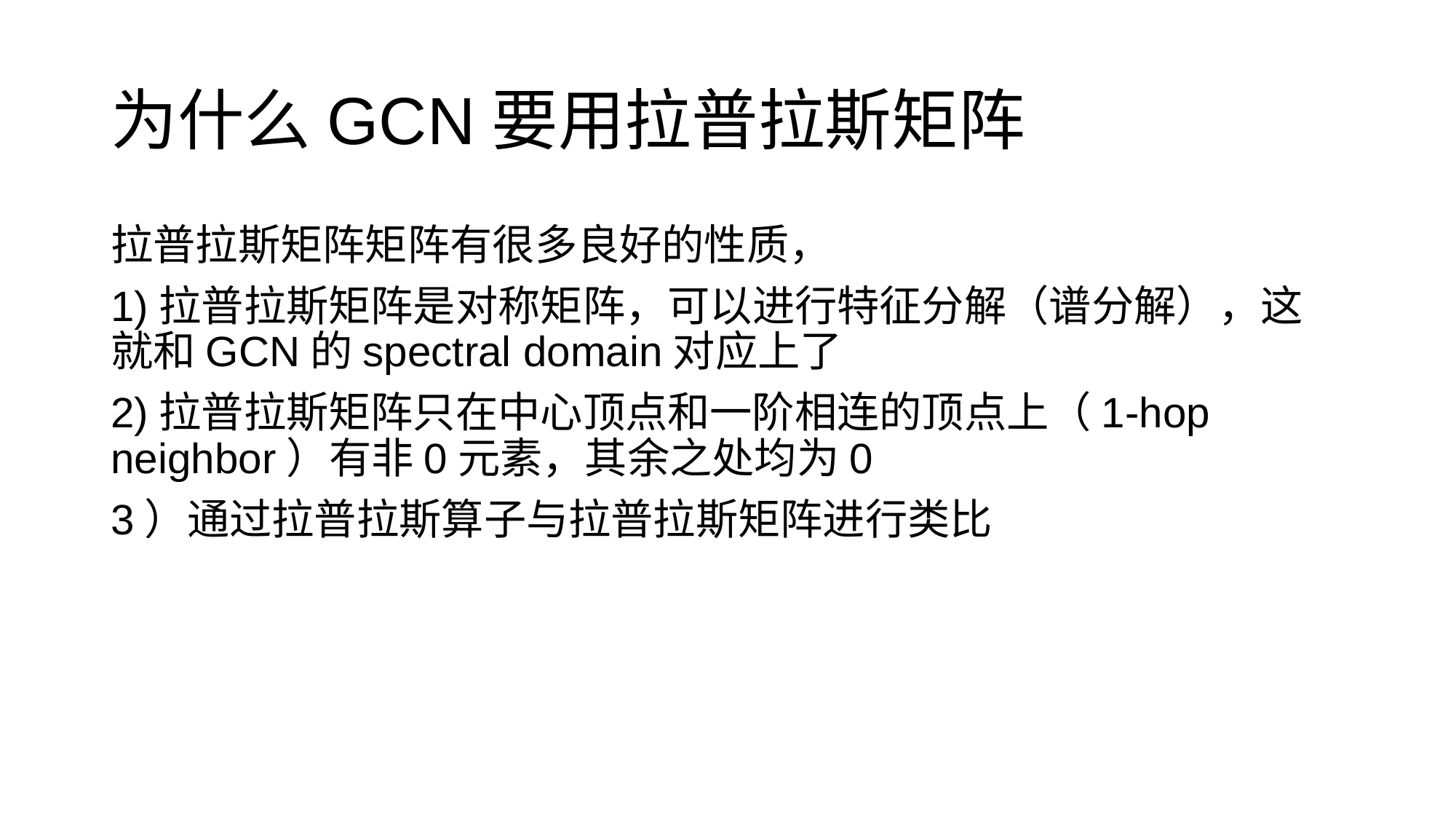

# 为什么GCN要用拉普拉斯矩阵
拉普拉斯矩阵矩阵有很多良好的性质，
1)拉普拉斯矩阵是对称矩阵，可以进行特征分解（谱分解），这就和GCN的spectral domain对应上了
2)拉普拉斯矩阵只在中心顶点和一阶相连的顶点上（1-hop neighbor）有非0元素，其余之处均为0
3）通过拉普拉斯算子与拉普拉斯矩阵进行类比